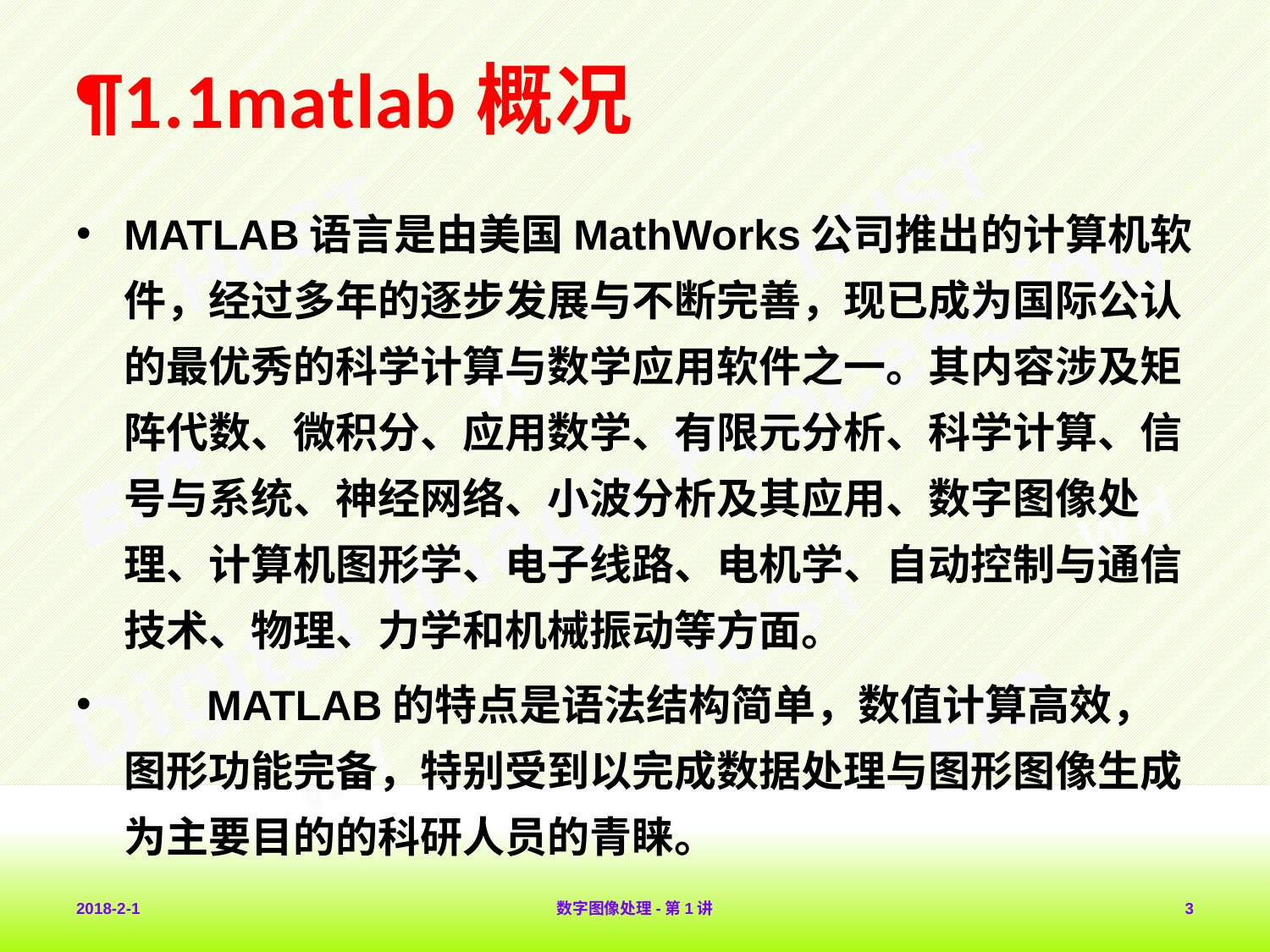

# ¶1.1matlab概况
MATLAB语言是由美国MathWorks公司推出的计算机软件，经过多年的逐步发展与不断完善，现已成为国际公认的最优秀的科学计算与数学应用软件之一。其内容涉及矩阵代数、微积分、应用数学、有限元分析、科学计算、信号与系统、神经网络、小波分析及其应用、数字图像处理、计算机图形学、电子线路、电机学、自动控制与通信技术、物理、力学和机械振动等方面。
       MATLAB的特点是语法结构简单，数值计算高效，图形功能完备，特别受到以完成数据处理与图形图像生成为主要目的的科研人员的青睐。

2018-2-1
数字图像处理-第1讲
3